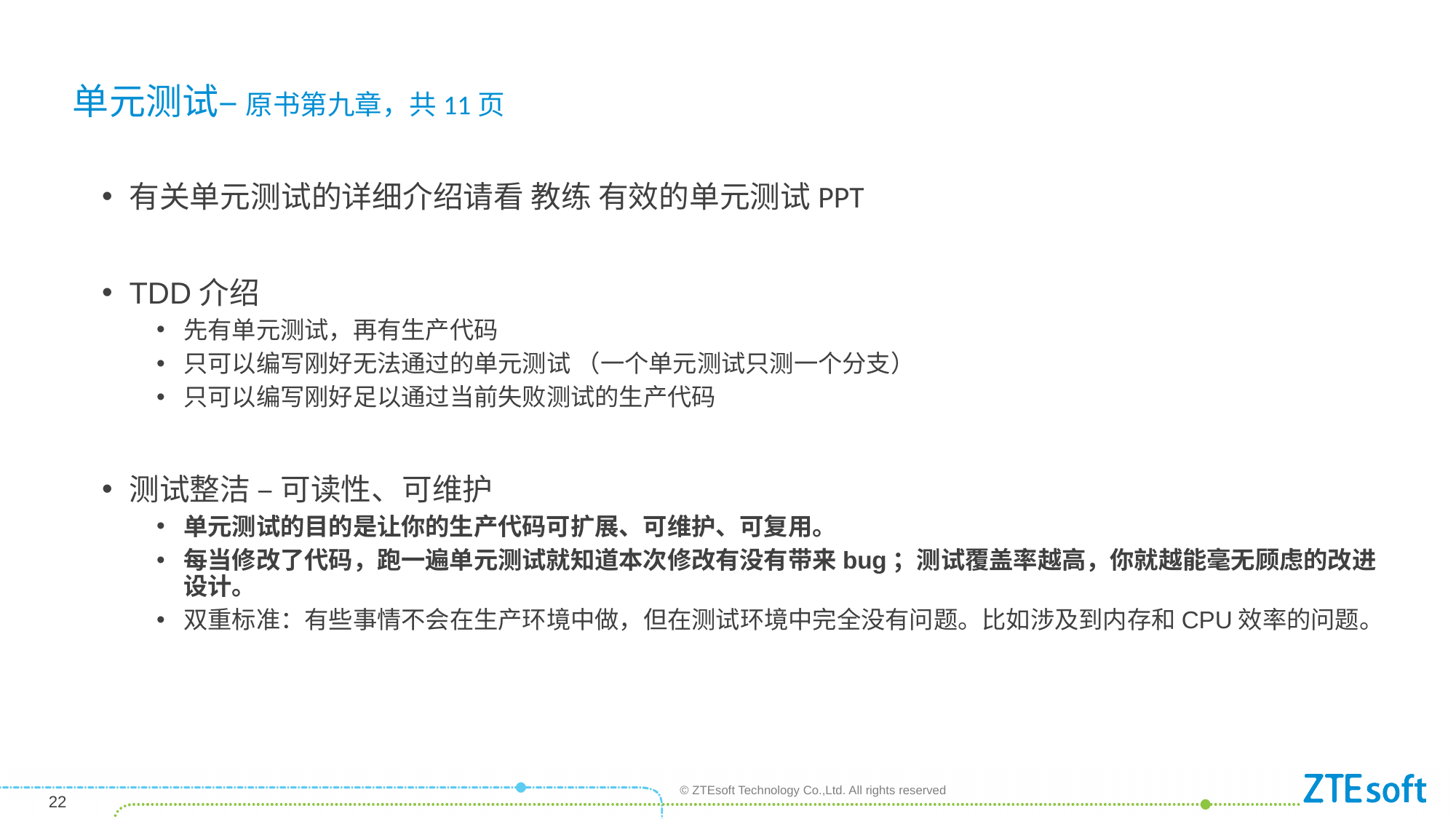

单元测试– 原书第九章，共11页

有关单元测试的详细介绍请看 教练 有效的单元测试PPT

TDD介绍
先有单元测试，再有生产代码
只可以编写刚好无法通过的单元测试 （一个单元测试只测一个分支）
只可以编写刚好足以通过当前失败测试的生产代码

测试整洁 – 可读性、可维护
单元测试的目的是让你的生产代码可扩展、可维护、可复用。
每当修改了代码，跑一遍单元测试就知道本次修改有没有带来bug；测试覆盖率越高，你就越能毫无顾虑的改进设计。
双重标准：有些事情不会在生产环境中做，但在测试环境中完全没有问题。比如涉及到内存和CPU效率的问题。